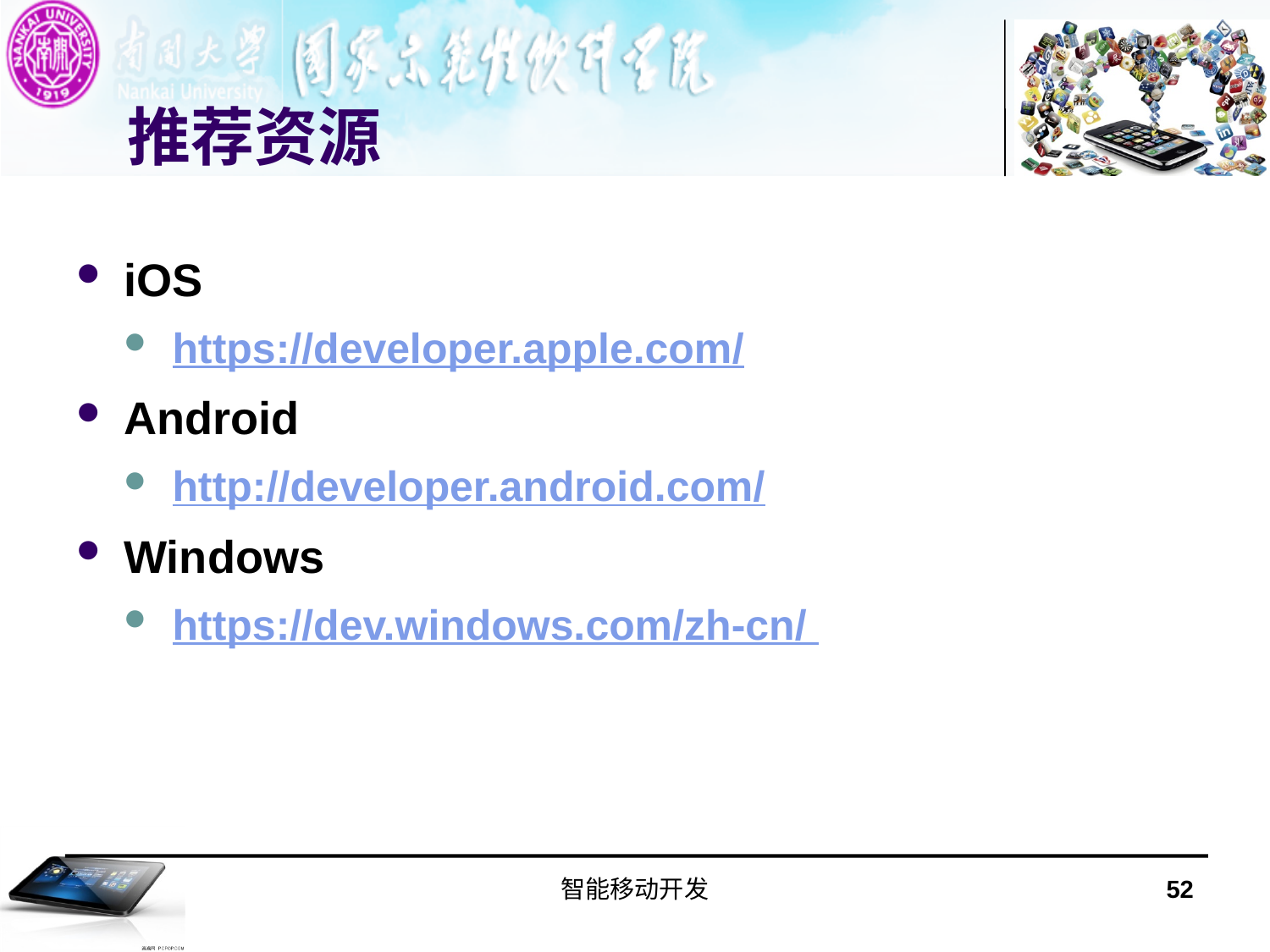

# 推荐资源
iOS
https://developer.apple.com/
Android
http://developer.android.com/
Windows
https://dev.windows.com/zh-cn/
智能移动开发
52